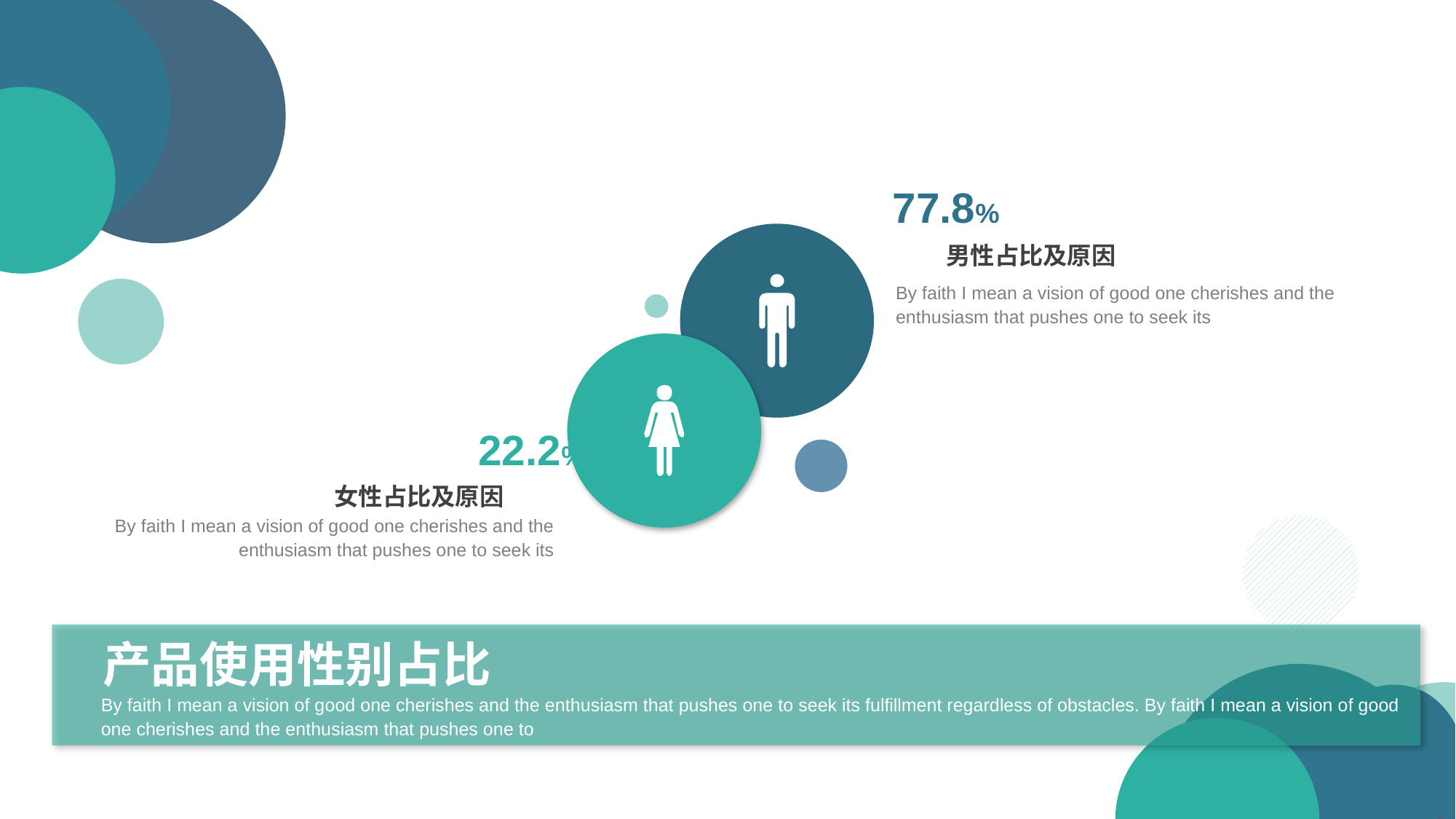

77.8%
男性占比及原因
By faith I mean a vision of good one cherishes and the enthusiasm that pushes one to seek its

22.2%
女性占比及原因
By faith I mean a vision of good one cherishes and the enthusiasm that pushes one to seek its

产品使用性别占比
By faith I mean a vision of good one cherishes and the enthusiasm that pushes one to seek its fulfillment regardless of obstacles. By faith I mean a vision of good one cherishes and the enthusiasm that pushes one to